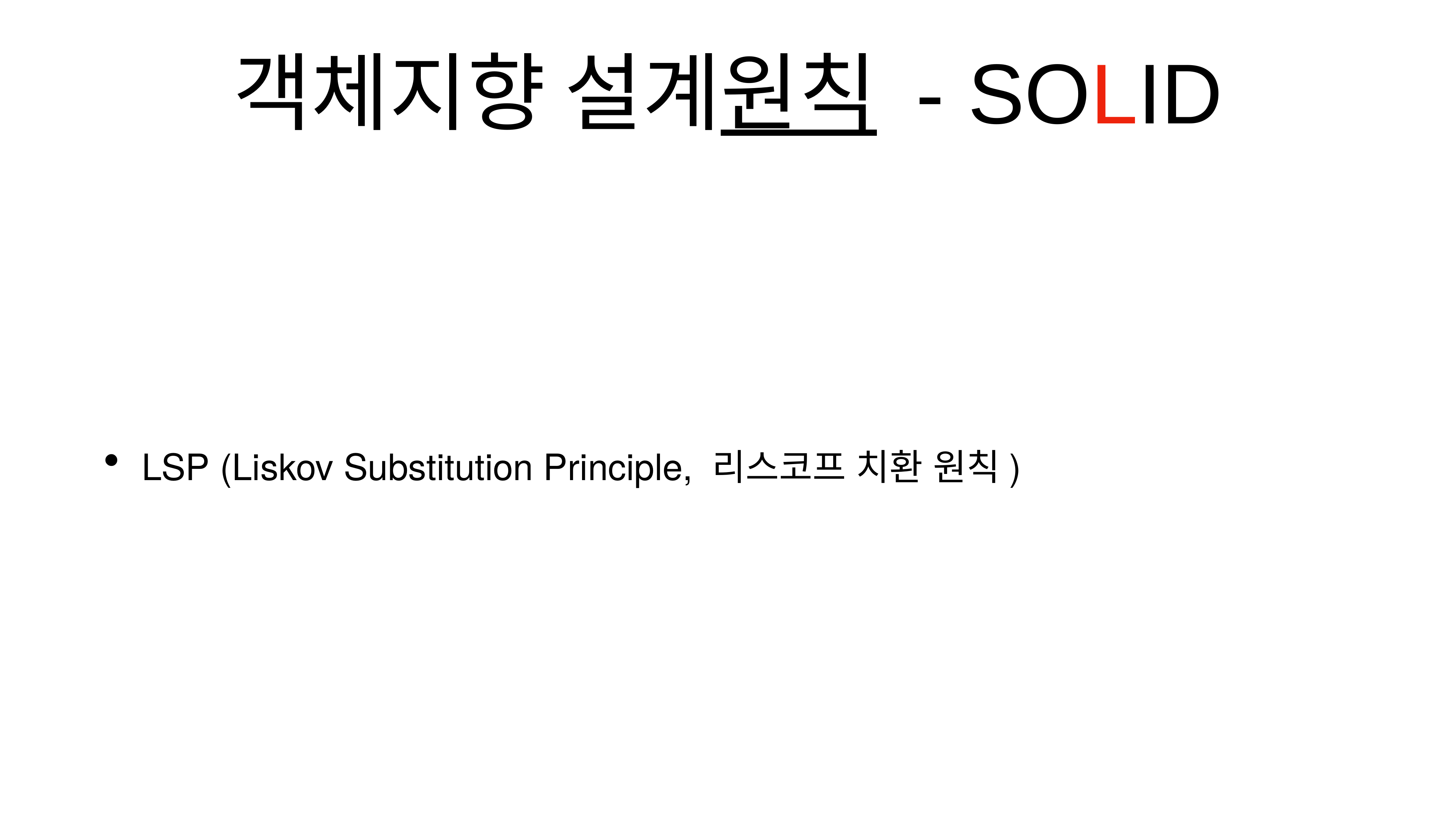

# 객체지향 설계원칙 - SOLID
LSP (Liskov Substitution Principle, 리스코프 치환 원칙)